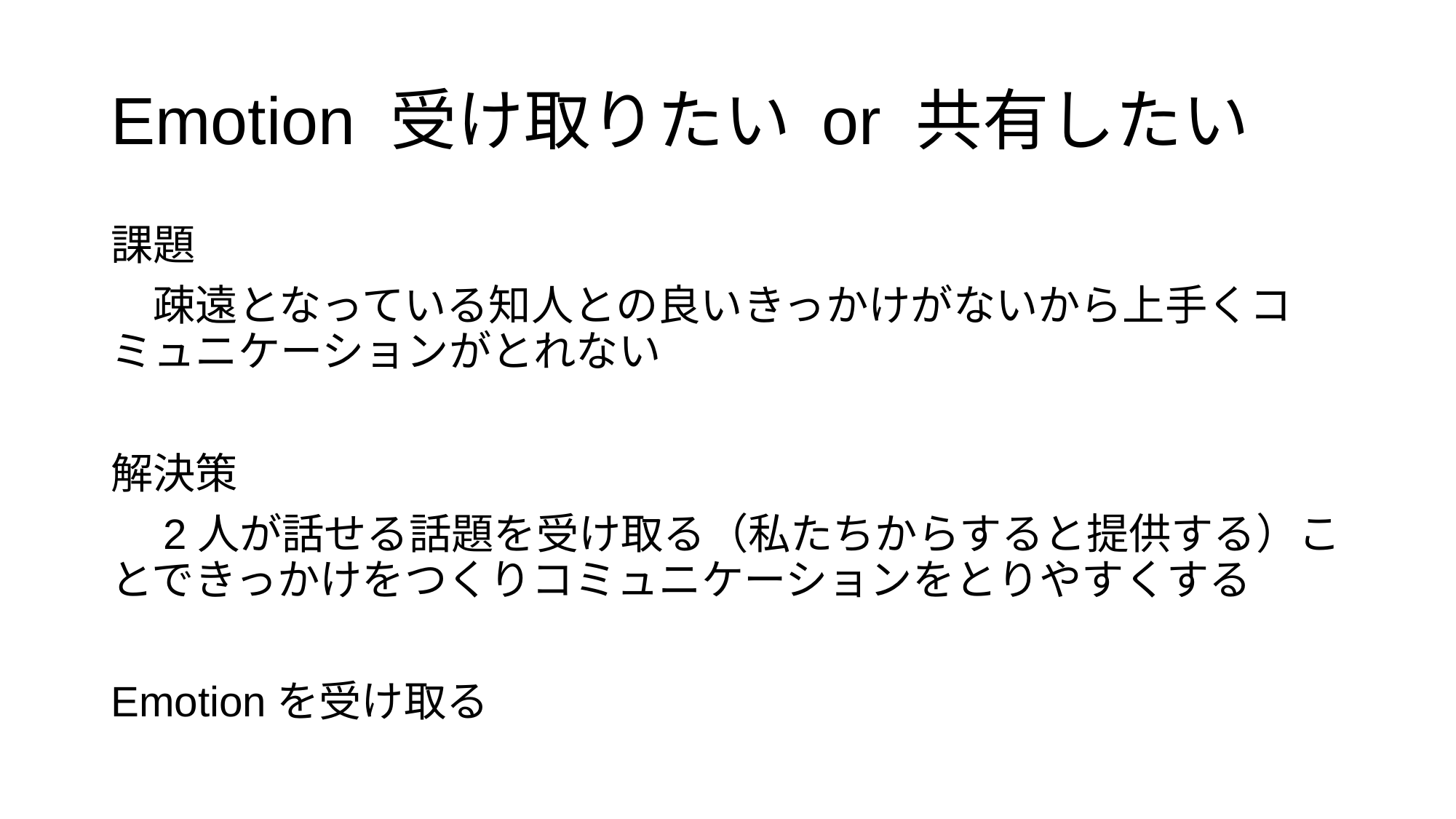

# Emotion 受け取りたい or 共有したい
課題
　疎遠となっている知人との良いきっかけがないから上手くコミュニケーションがとれない

解決策
　2人が話せる話題を受け取る（私たちからすると提供する）ことできっかけをつくりコミュニケーションをとりやすくする

Emotionを受け取る